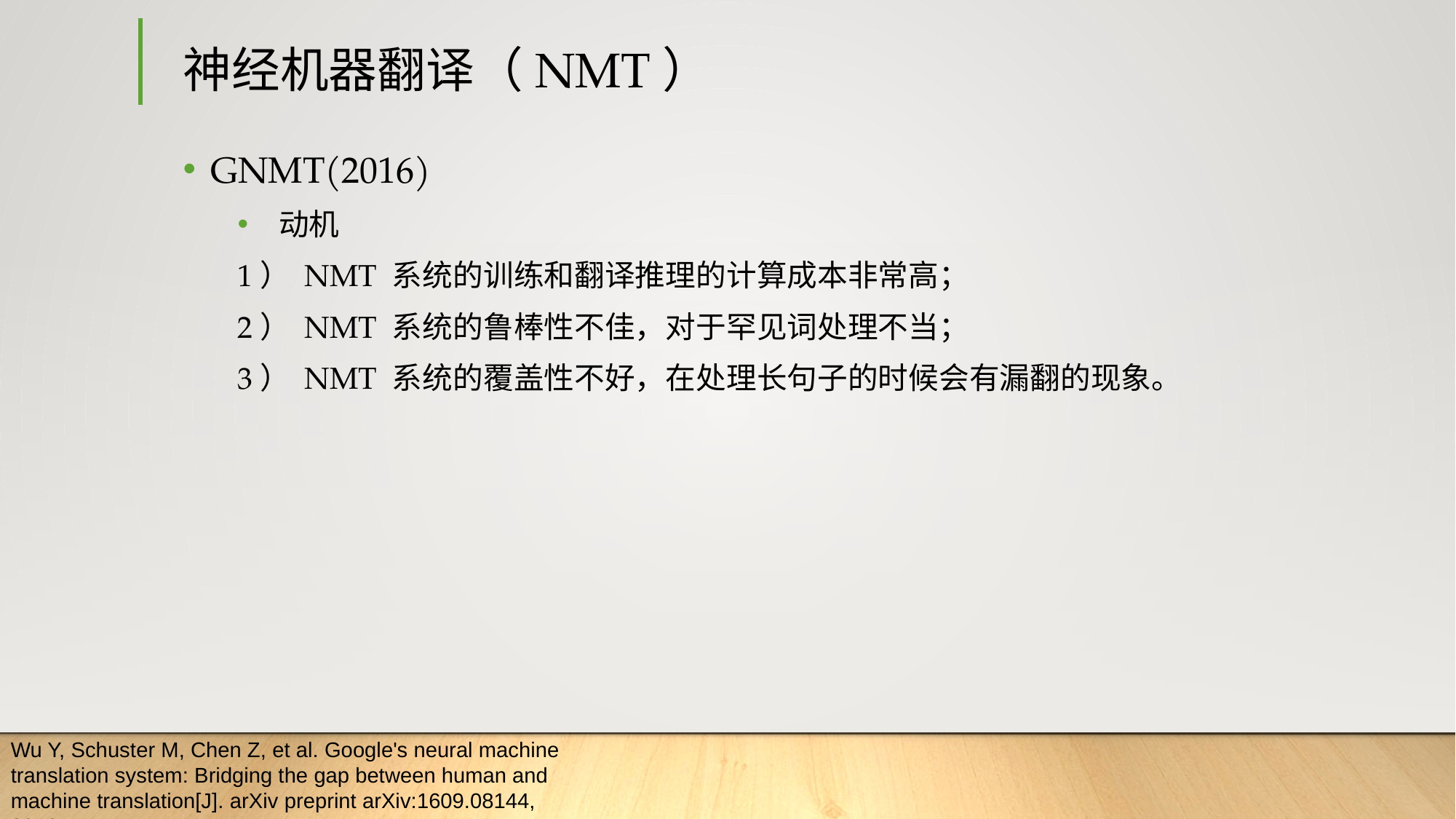

# 神经机器翻译（NMT）
GNMT(2016)
动机
1） NMT 系统的训练和翻译推理的计算成本非常高；
2） NMT 系统的鲁棒性不佳，对于罕见词处理不当；
3） NMT 系统的覆盖性不好，在处理长句子的时候会有漏翻的现象。
Wu Y, Schuster M, Chen Z, et al. Google's neural machine translation system: Bridging the gap between human and machine translation[J]. arXiv preprint arXiv:1609.08144, 2016.